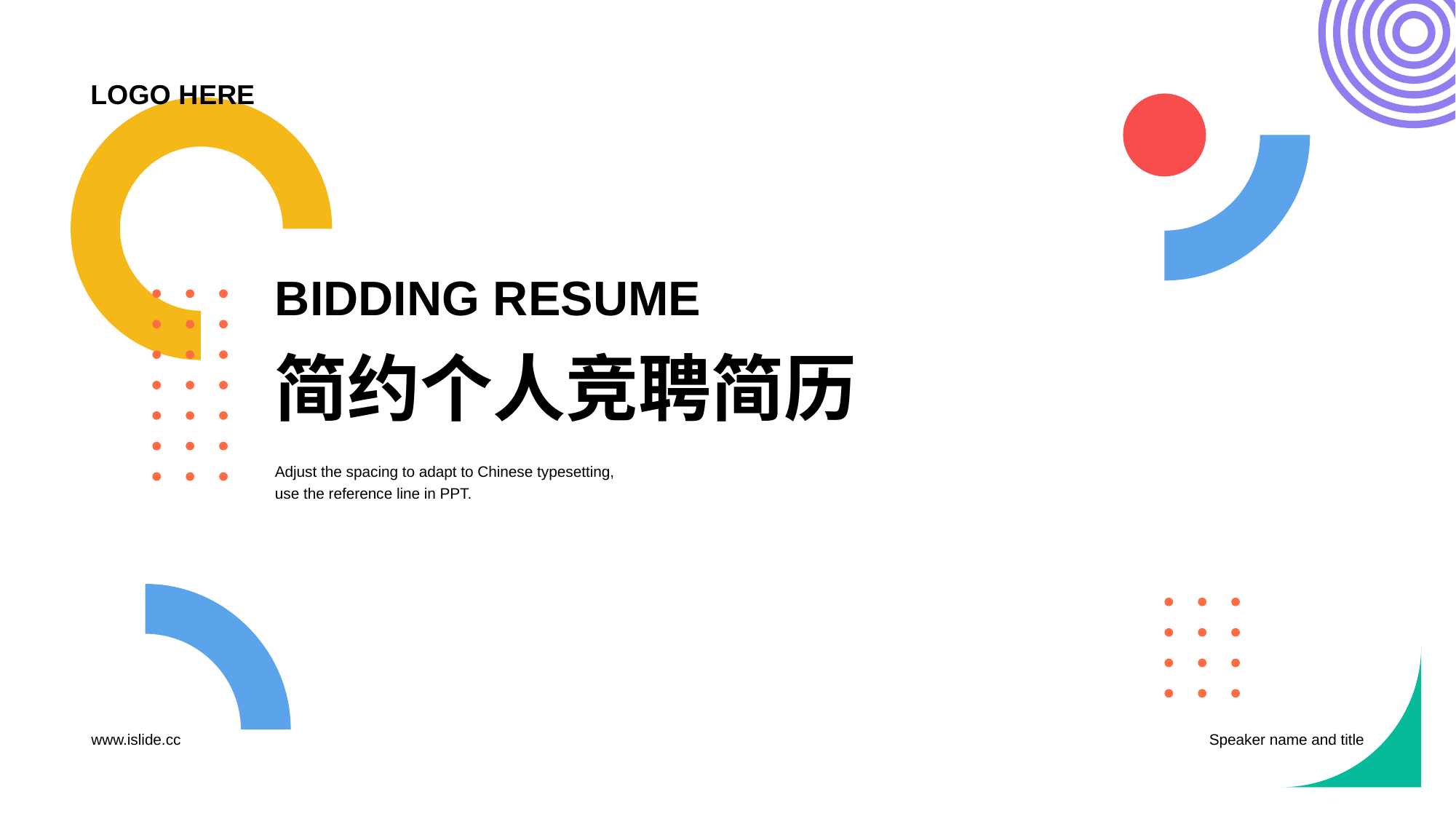

LOGO H ERE
# BIDDING RESUME 简约个人竞聘简历
Adjust the spacing to adapt to Chinese typesetting,
use the reference line in PPT.
www.islide.cc
Speaker name and title